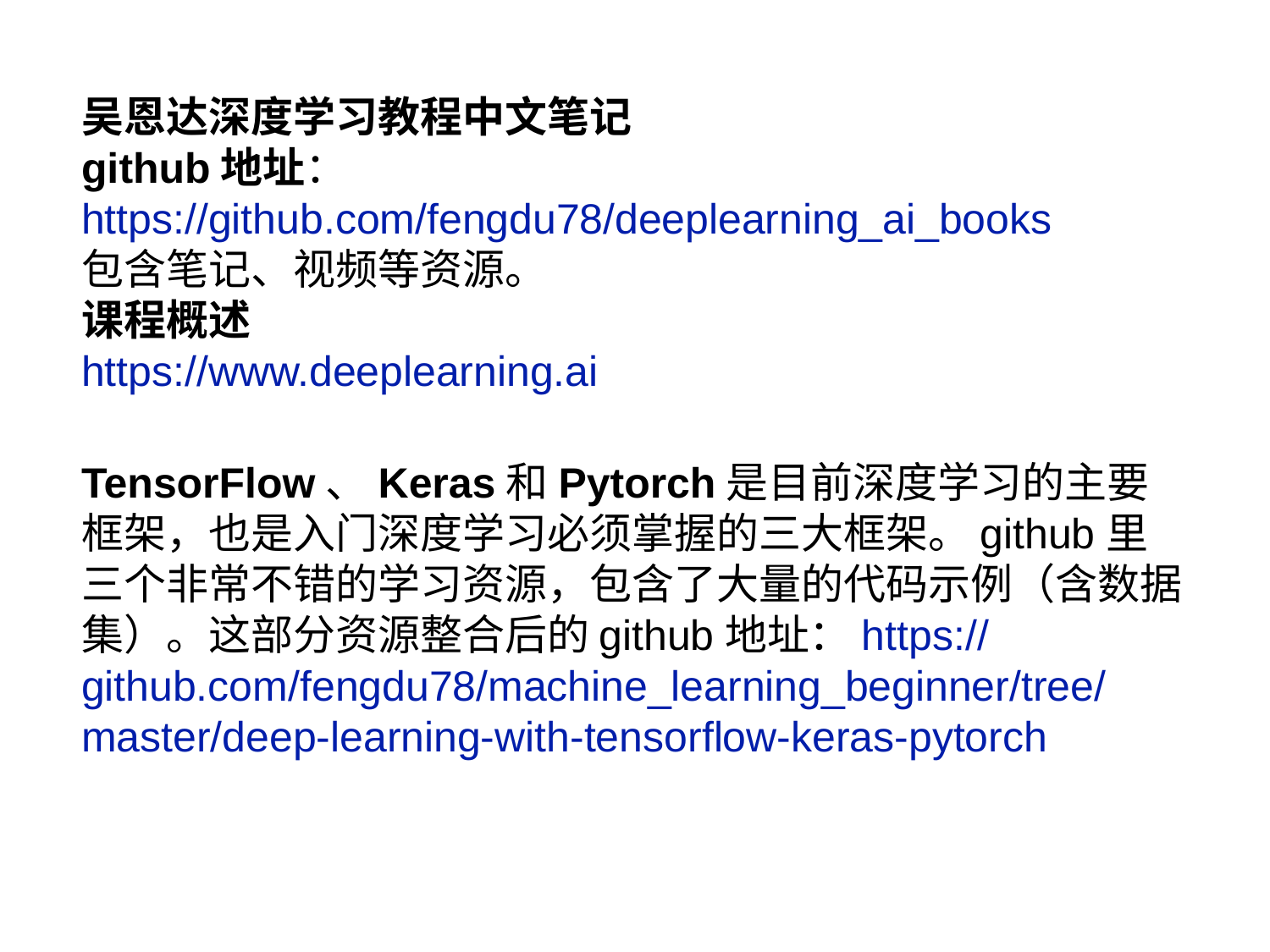

吴恩达深度学习教程中文笔记
github地址：
https://github.com/fengdu78/deeplearning_ai_books
包含笔记、视频等资源。
课程概述
https://www.deeplearning.ai
TensorFlow、Keras和Pytorch是目前深度学习的主要框架，也是入门深度学习必须掌握的三大框架。github里三个非常不错的学习资源，包含了大量的代码示例（含数据集）。这部分资源整合后的github地址：https://github.com/fengdu78/machine_learning_beginner/tree/master/deep-learning-with-tensorflow-keras-pytorch